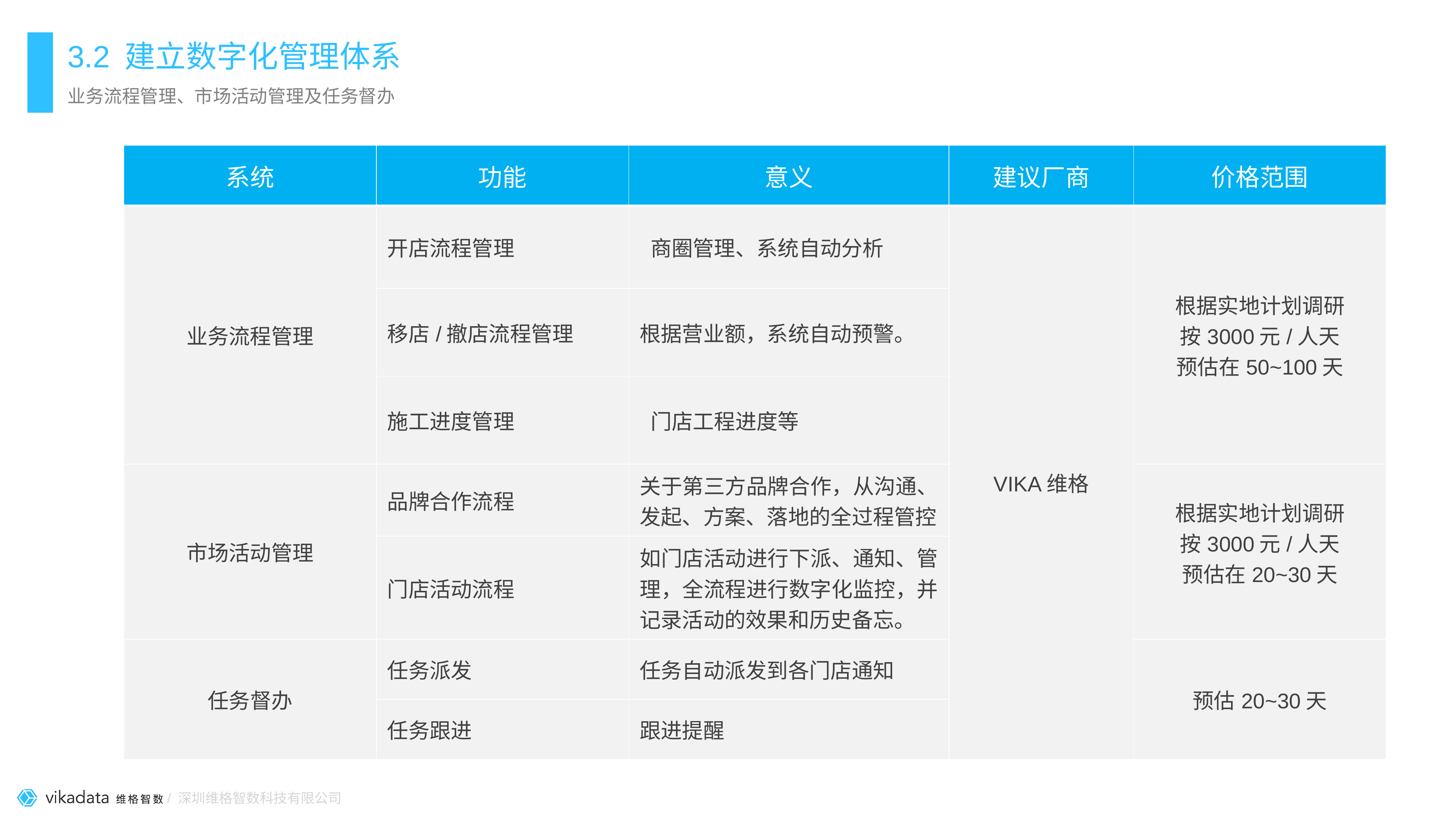

# 3.2 建立数字化管理体系
业务流程管理、市场活动管理及任务督办

| 系统 | 功能 | 意义 | 建议厂商 | 价格范围 |
| --- | --- | --- | --- | --- |
| 业务流程管理 | 开店流程管理 | 商圈管理、系统自动分析 | VIKA维格 | 根据实地计划调研 按3000元/人天 预估在50~100天 |
|  | 移店/撤店流程管理 | 根据营业额，系统自动预警。 |  |  |
|  | 施工进度管理 | 门店工程进度等 |  |  |
| 市场活动管理 | 品牌合作流程 | 关于第三方品牌合作，从沟通、发起、方案、落地的全过程管控 |  | 根据实地计划调研 按3000元/人天 预估在20~30天 |
|  | 门店活动流程 | 如门店活动进行下派、通知、管理，全流程进行数字化监控，并记录活动的效果和历史备忘。 |  |  |
| 任务督办 | 任务派发 | 任务自动派发到各门店通知 |  | 预估20~30天 |
|  | 任务跟进 | 跟进提醒 |  |  |